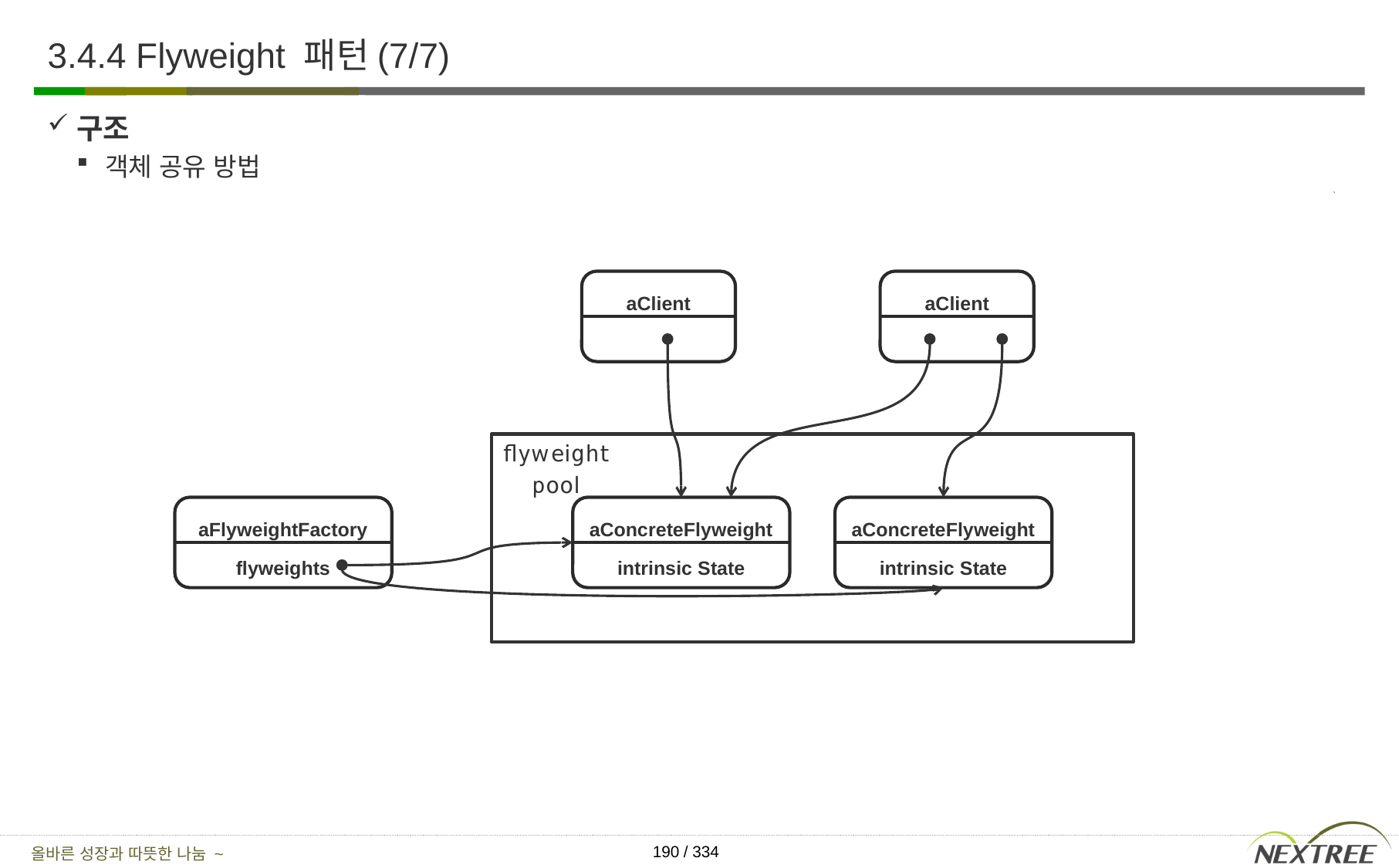

# 3.4.4 Flyweight 패턴(7/7)
구조
객체 공유 방법
aClient

aClient

flyweight
pool
aFlyweightFactory
flyweights
aConcreteFlyweight
intrinsic State

aConcreteFlyweight
intrinsic State